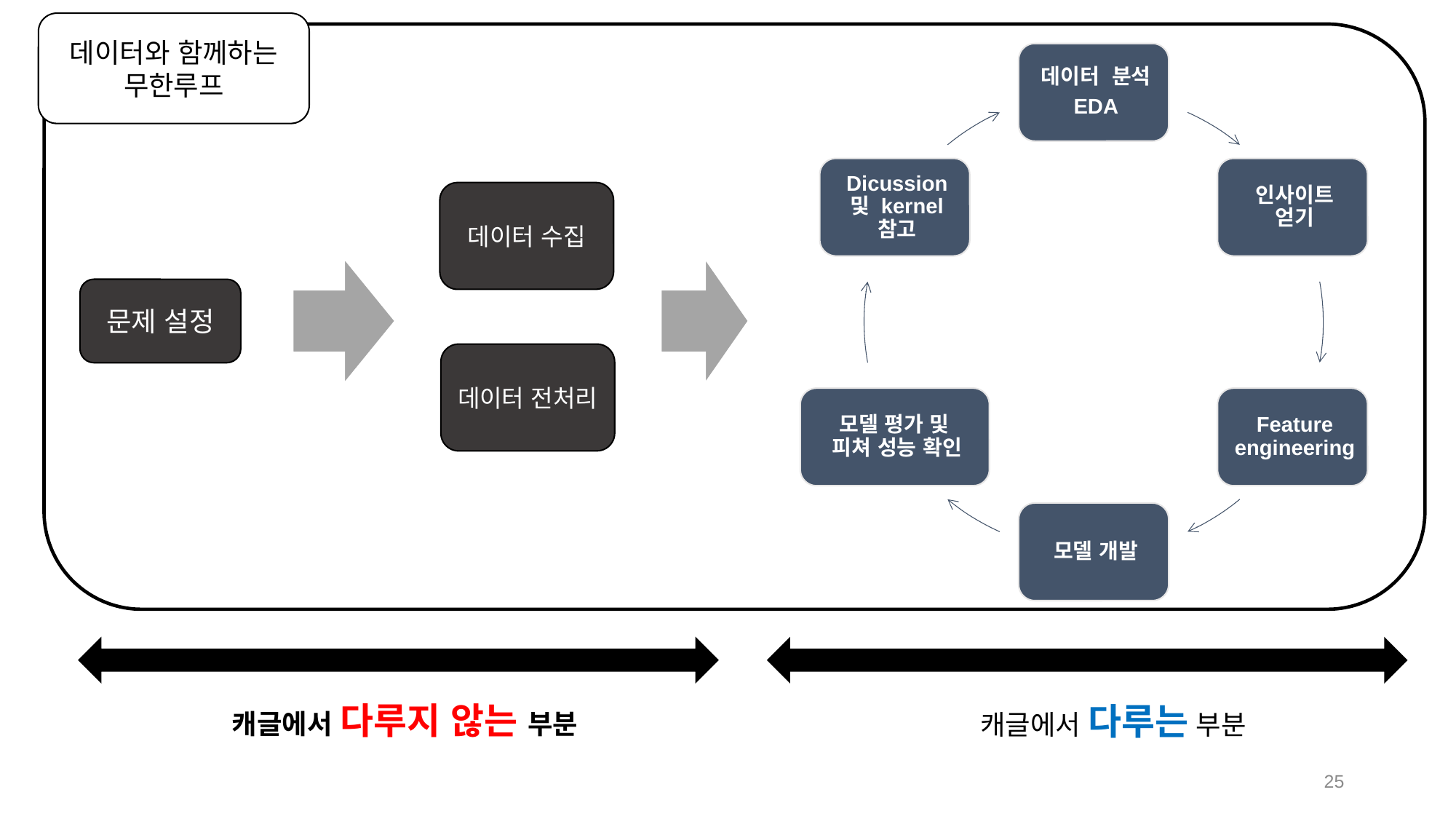

데이터와 함께하는 무한루프

데이터  분석
EDA
인사이트
얻기
Feature engineering
모델 개발
모델 평가 및
피쳐 성능 확인
Dicussion 및 kernel 참고
데이터 수집
데이터 전처리

문제 설정

캐글에서 다루는 부분
캐글에서 다루지 않는 부분
25